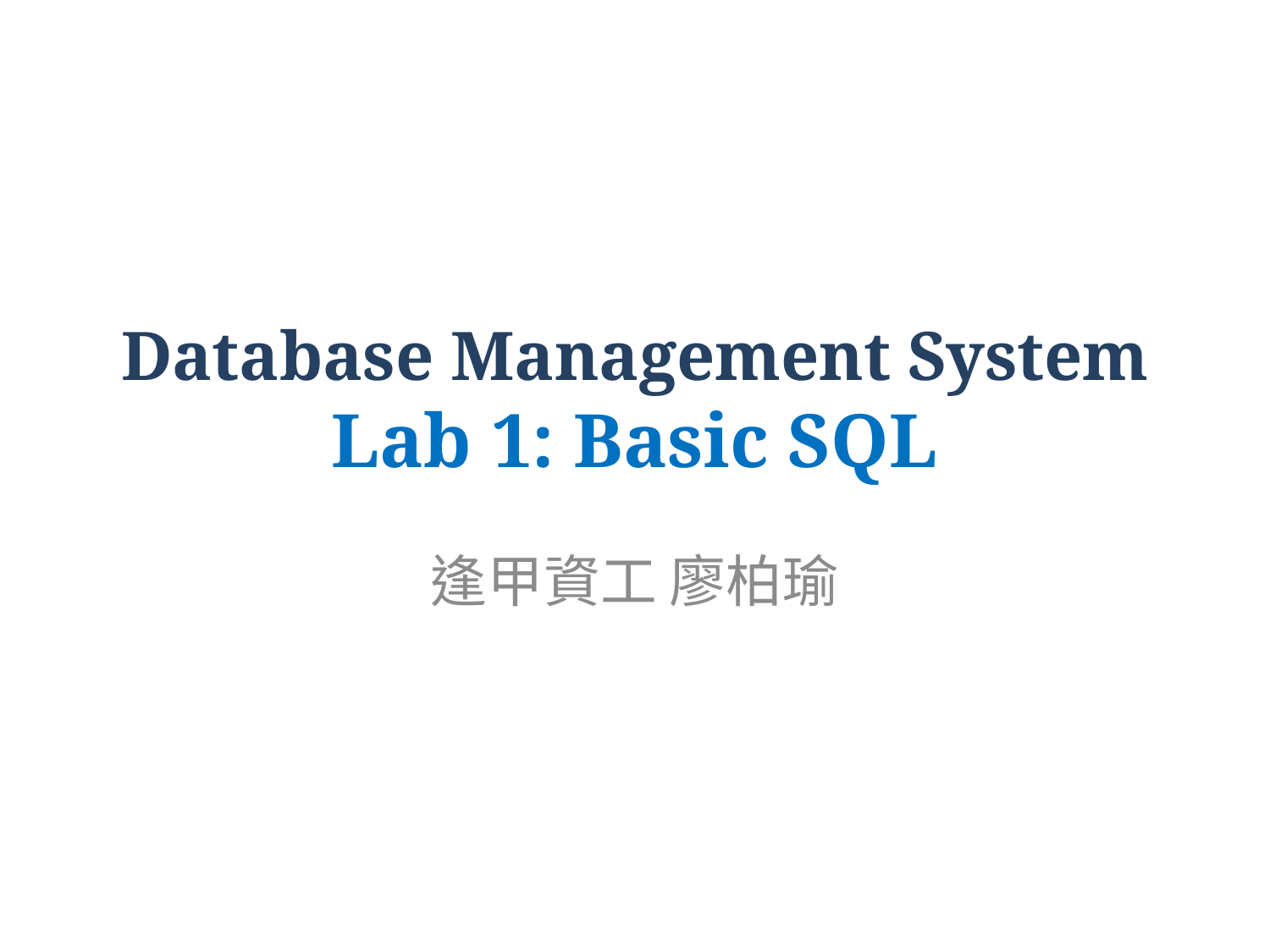

# Database Management System Lab 1: Basic SQL
逢甲資工 廖柏瑜